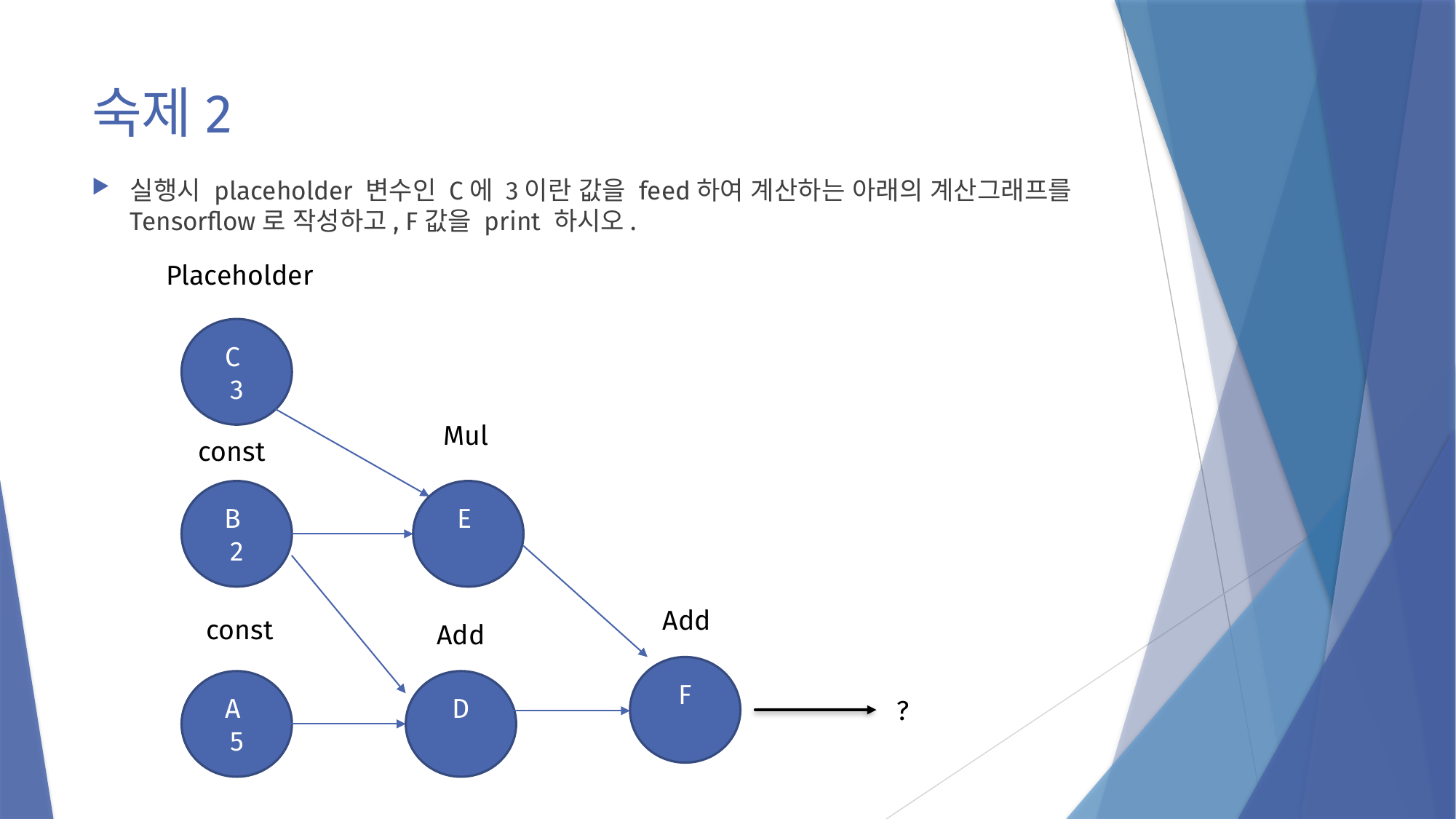

# 숙제2
실행시 placeholder 변수인 C에 3이란 값을 feed하여 계산하는 아래의 계산그래프를 Tensorflow로 작성하고, F값을 print 하시오.
Placeholder
C
3
Mul
const
B
2
E

Add
const
Add
F

A
5
D

?